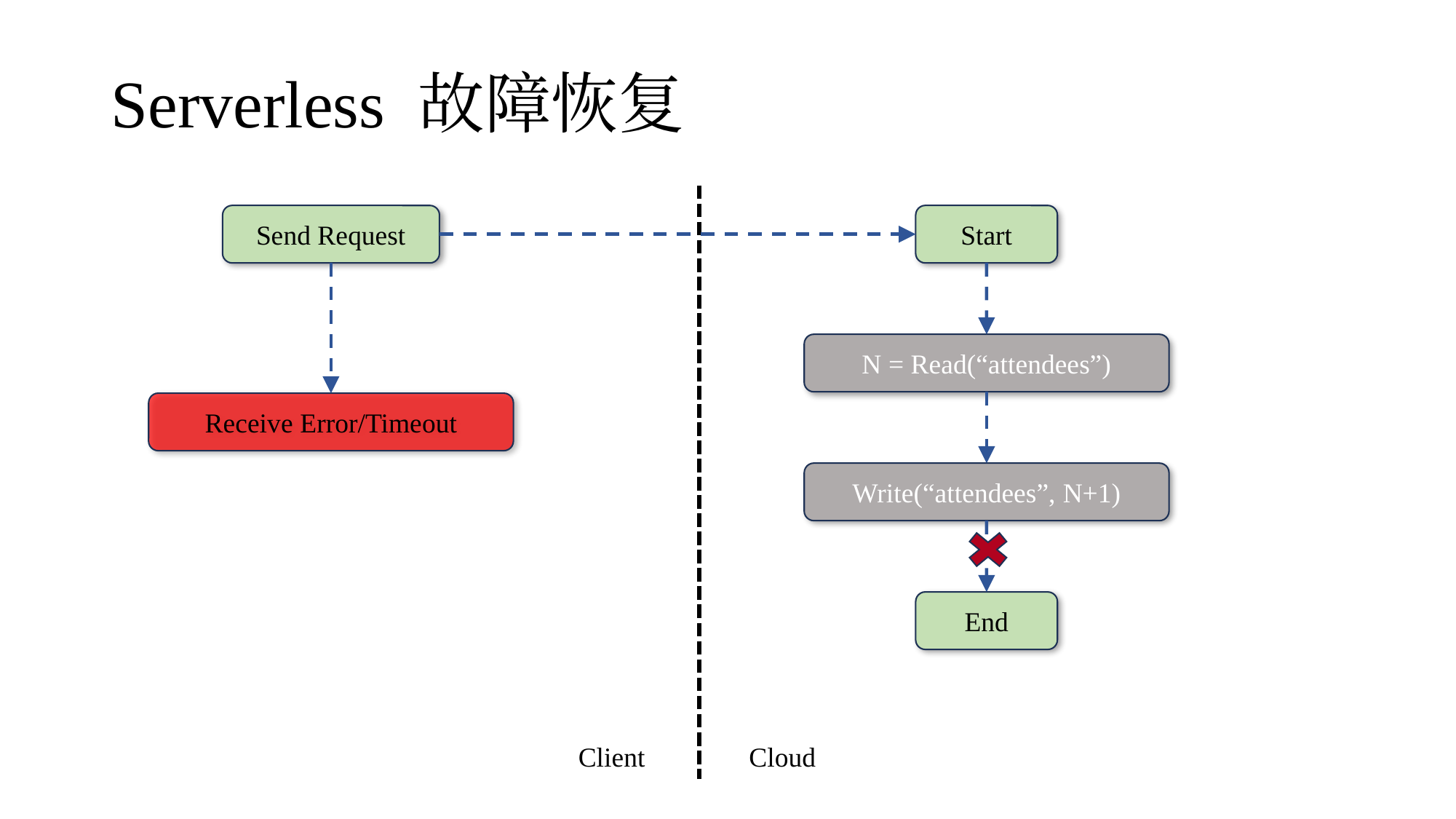

# Serverless 故障恢复
Start
Send Request
N = Read(“attendees”)
Receive Error/Timeout
Write(“attendees”, N+1)

End
Client
Cloud